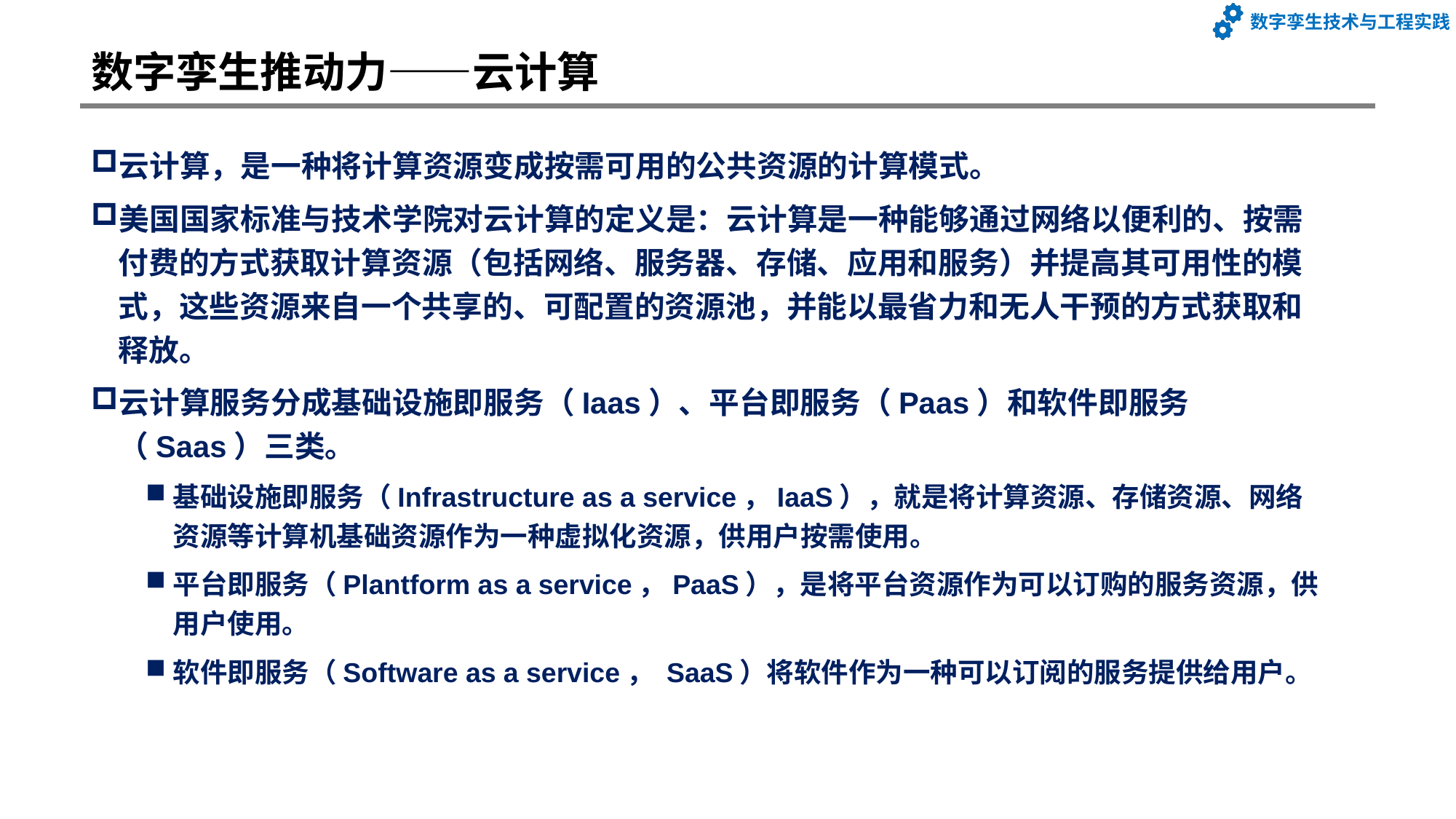

# 数字孪生推动力——云计算
云计算，是一种将计算资源变成按需可用的公共资源的计算模式。
美国国家标准与技术学院对云计算的定义是：云计算是一种能够通过网络以便利的、按需付费的方式获取计算资源（包括网络、服务器、存储、应用和服务）并提高其可用性的模式，这些资源来自一个共享的、可配置的资源池，并能以最省力和无人干预的方式获取和释放。
云计算服务分成基础设施即服务（Iaas）、平台即服务（Paas）和软件即服务（Saas）三类。
基础设施即服务（Infrastructure as a service，IaaS），就是将计算资源、存储资源、网络资源等计算机基础资源作为一种虚拟化资源，供用户按需使用。
平台即服务（Plantform as a service，PaaS），是将平台资源作为可以订购的服务资源，供用户使用。
软件即服务（Software as a service， SaaS）将软件作为一种可以订阅的服务提供给用户。